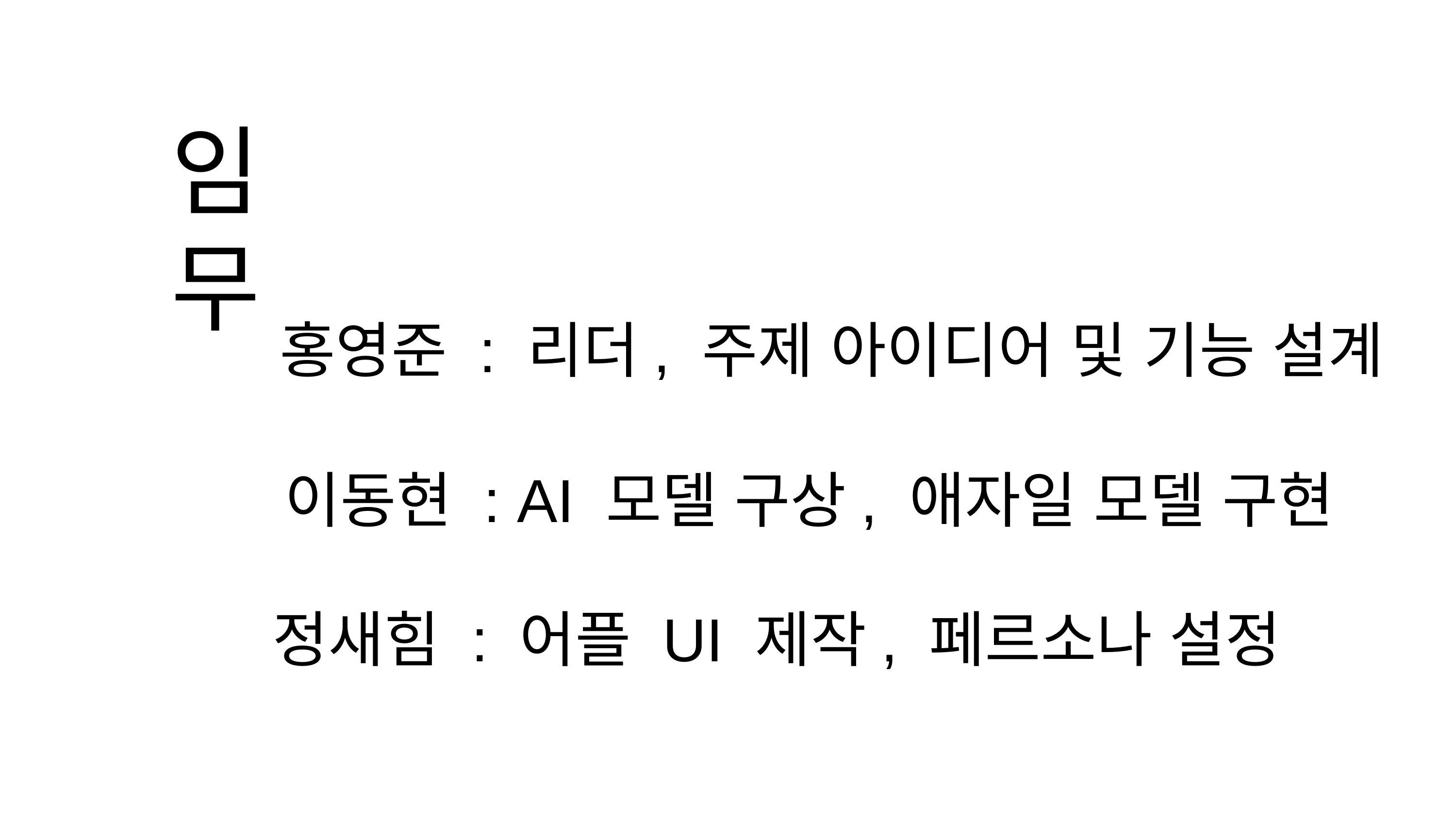

임무
홍영준 : 리더, 주제 아이디어 및 기능 설계
이동현 : AI 모델 구상, 애자일 모델 구현
정새힘 : 어플 UI 제작, 페르소나 설정